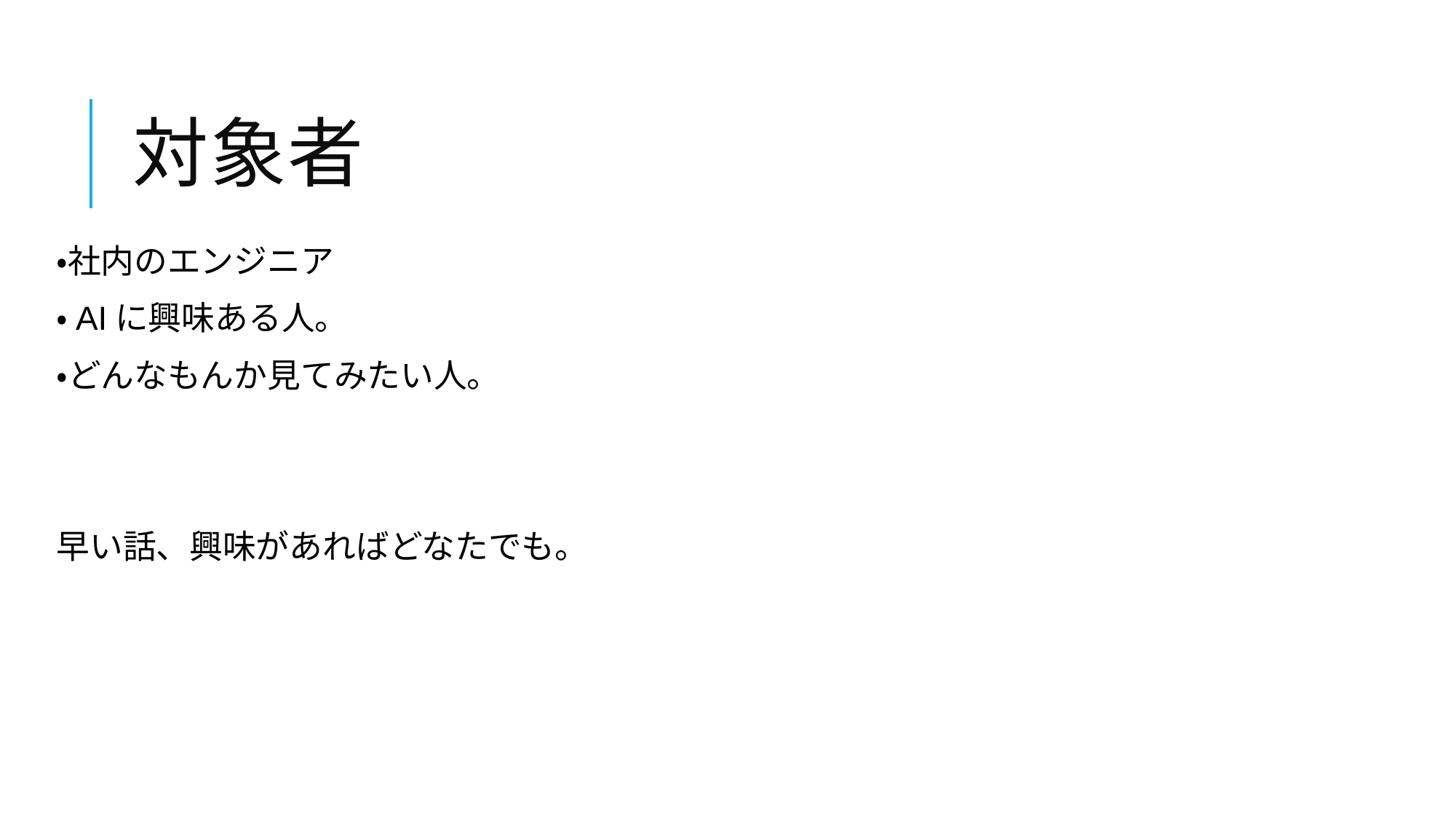

# 対象者
・社内のエンジニア
・AIに興味ある人。
・どんなもんか見てみたい人。

早い話、興味があればどなたでも。